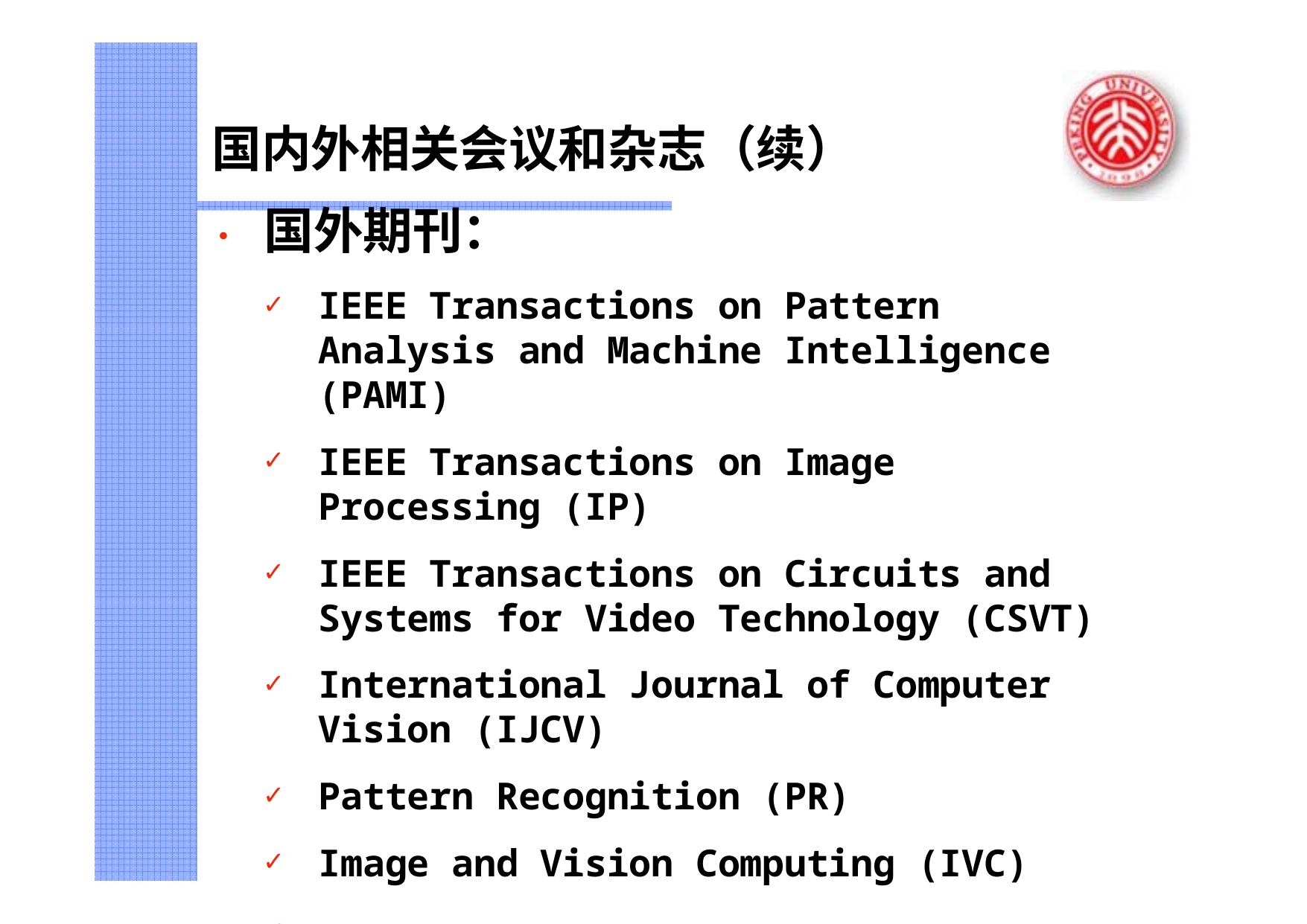

# 国内外相关会议和杂志（续）
•	国外期刊：
IEEE Transactions on Pattern Analysis and Machine Intelligence (PAMI)
IEEE Transactions on Image Processing (IP)
IEEE Transactions on Circuits and Systems for Video Technology (CSVT)
International Journal of Computer Vision (IJCV)
Pattern Recognition (PR)
Image and Vision Computing (IVC)
✓	…